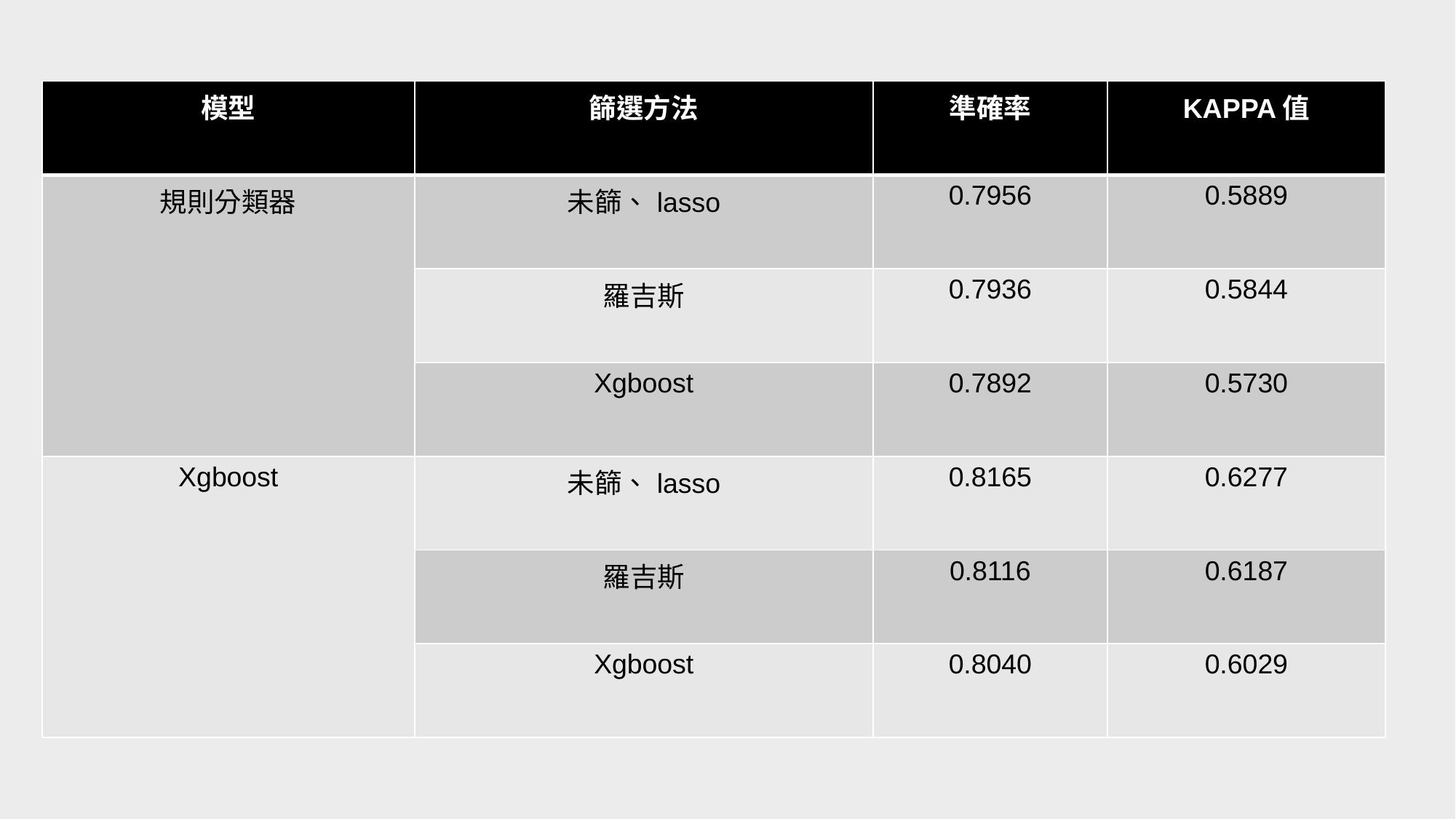

| 模型 | 篩選方法 | 準確率 | KAPPA值 |
| --- | --- | --- | --- |
| 規則分類器 | 未篩、lasso | 0.7956 | 0.5889 |
|  | 羅吉斯 | 0.7936 | 0.5844 |
|  | Xgboost | 0.7892 | 0.5730 |
| Xgboost | 未篩、lasso | 0.8165 | 0.6277 |
|  | 羅吉斯 | 0.8116 | 0.6187 |
|  | Xgboost | 0.8040 | 0.6029 |